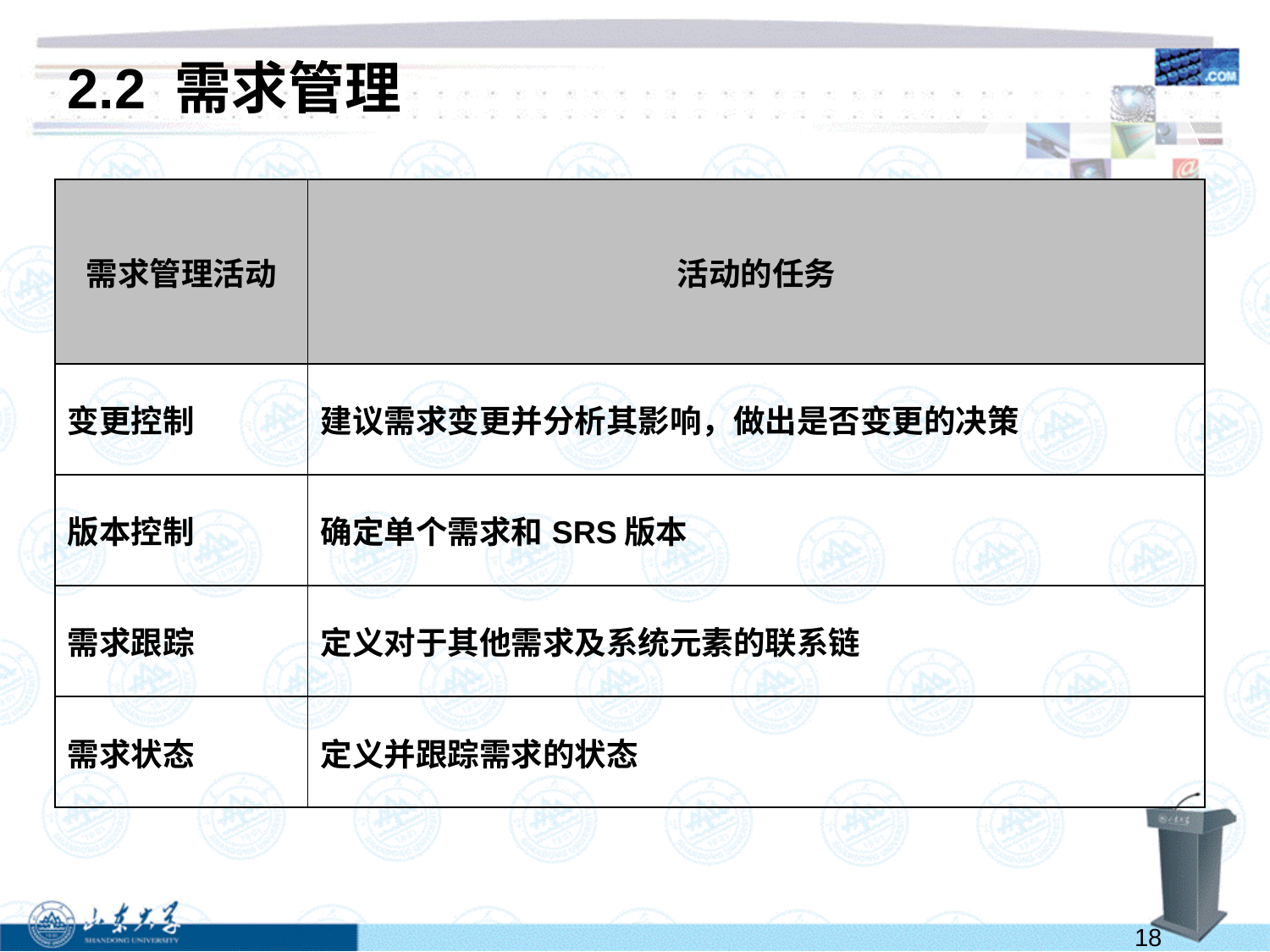

# 2.2 需求管理
| 需求管理活动 | 活动的任务 |
| --- | --- |
| 变更控制 | 建议需求变更并分析其影响，做出是否变更的决策 |
| 版本控制 | 确定单个需求和SRS版本 |
| 需求跟踪 | 定义对于其他需求及系统元素的联系链 |
| 需求状态 | 定义并跟踪需求的状态 |
18